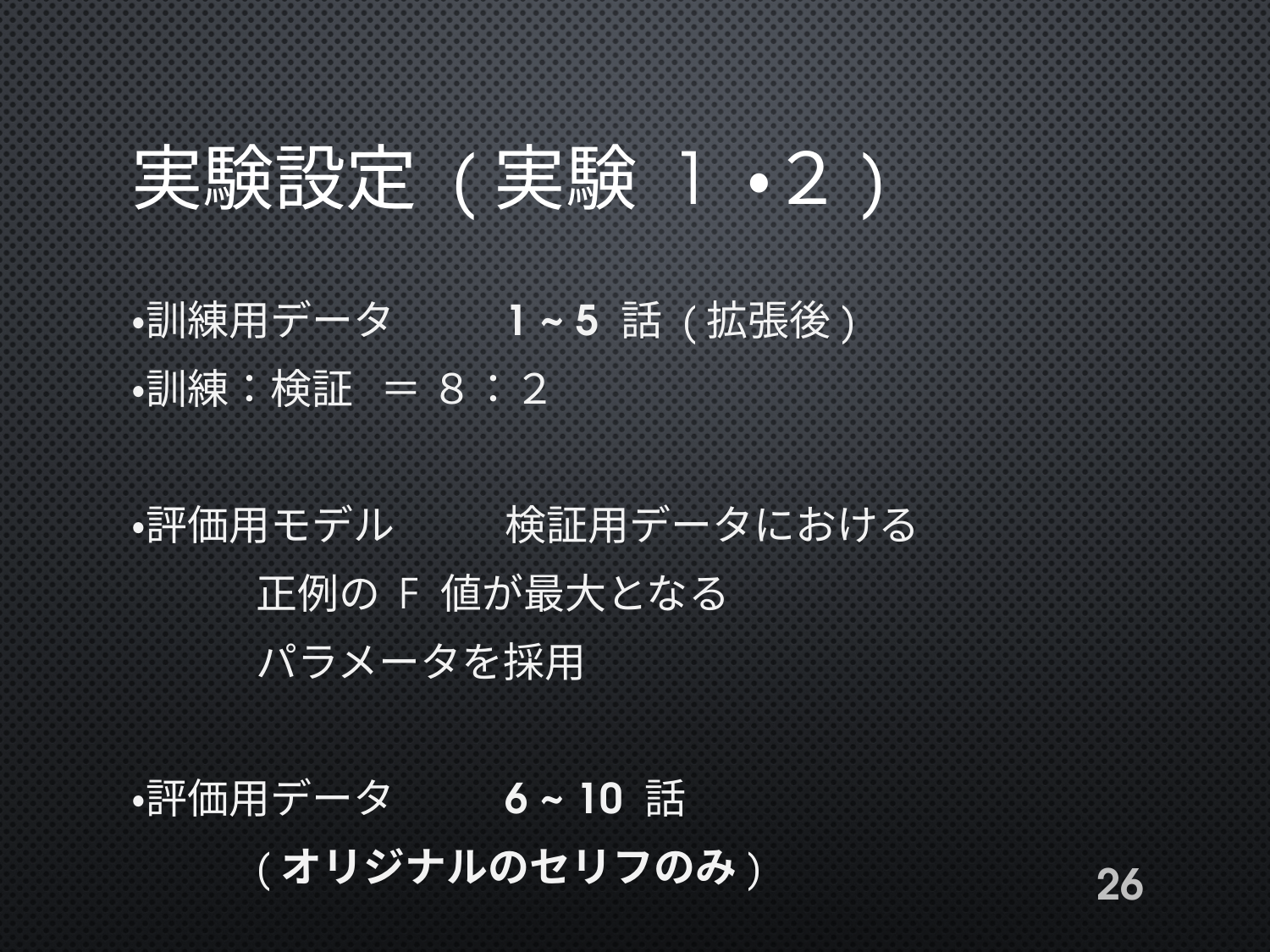

# 実験設定 (実験 1 ・２)
・訓練用データ			1 ~ 5 話 (拡張後)
・訓練：検証 			＝ ８：２

・評価用モデル			検証用データにおける
							正例の F 値が最大となる
							パラメータを採用

・評価用データ			6 ~ 10 話
							(オリジナルのセリフのみ)

26